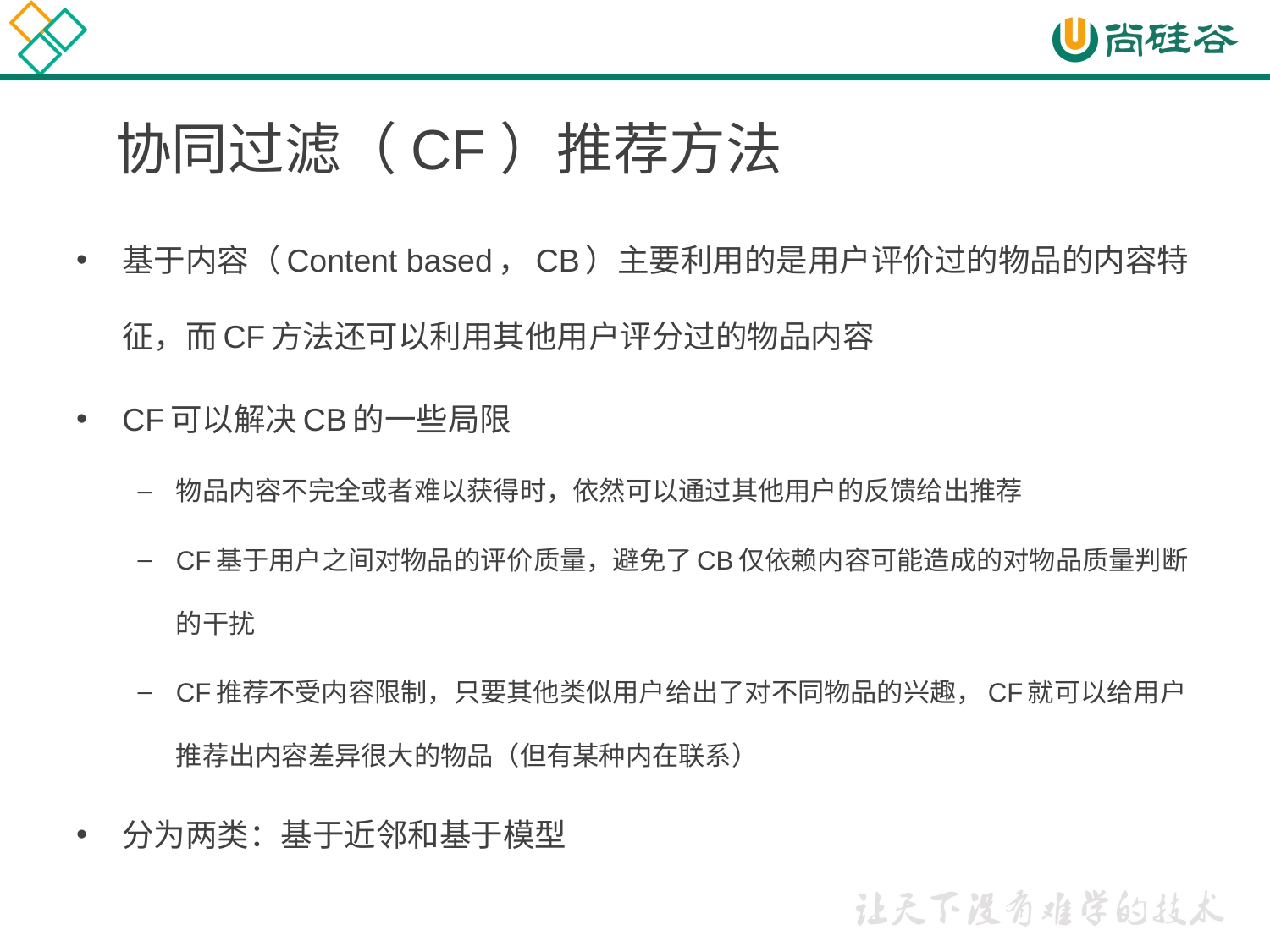

# 协同过滤（CF）推荐方法
基于内容（Content based，CB）主要利用的是用户评价过的物品的内容特征，而CF方法还可以利用其他用户评分过的物品内容
CF可以解决CB的一些局限
物品内容不完全或者难以获得时，依然可以通过其他用户的反馈给出推荐
CF基于用户之间对物品的评价质量，避免了CB仅依赖内容可能造成的对物品质量判断的干扰
CF推荐不受内容限制，只要其他类似用户给出了对不同物品的兴趣，CF就可以给用户推荐出内容差异很大的物品（但有某种内在联系）
分为两类：基于近邻和基于模型